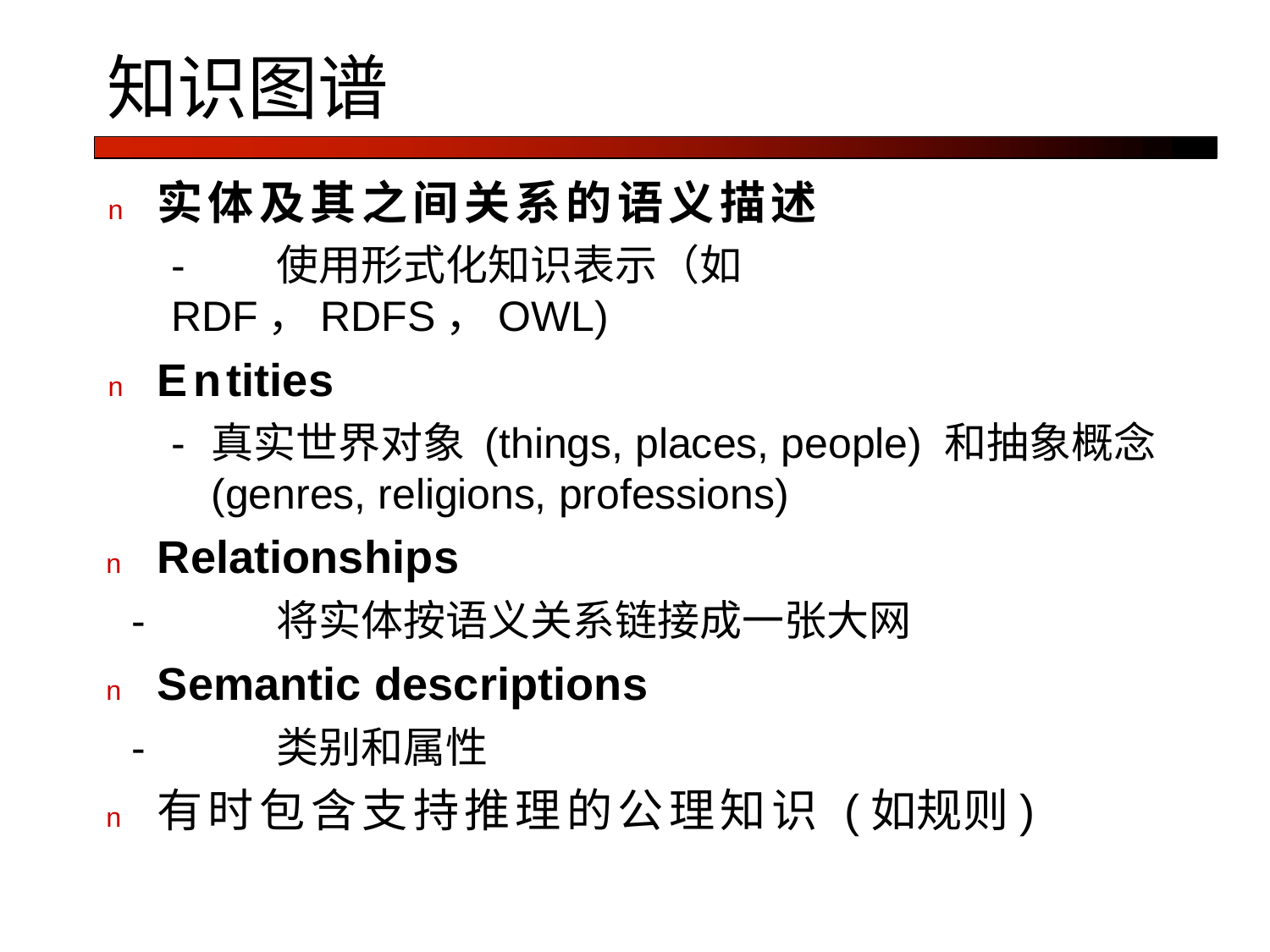

# 知识图谱

n	实体及其之间关系的语义描述

-	使用形式化知识表示（如RDF，RDFS，OWL)

n	Entities

-	真实世界对象 (things, places, people) 和抽象概念 (genres, religions, professions)

n	Relationships

-	将实体按语义关系链接成一张大网

n	Semantic descriptions

-	类别和属性

n	有时包含支持推理的公理知识 (如规则)